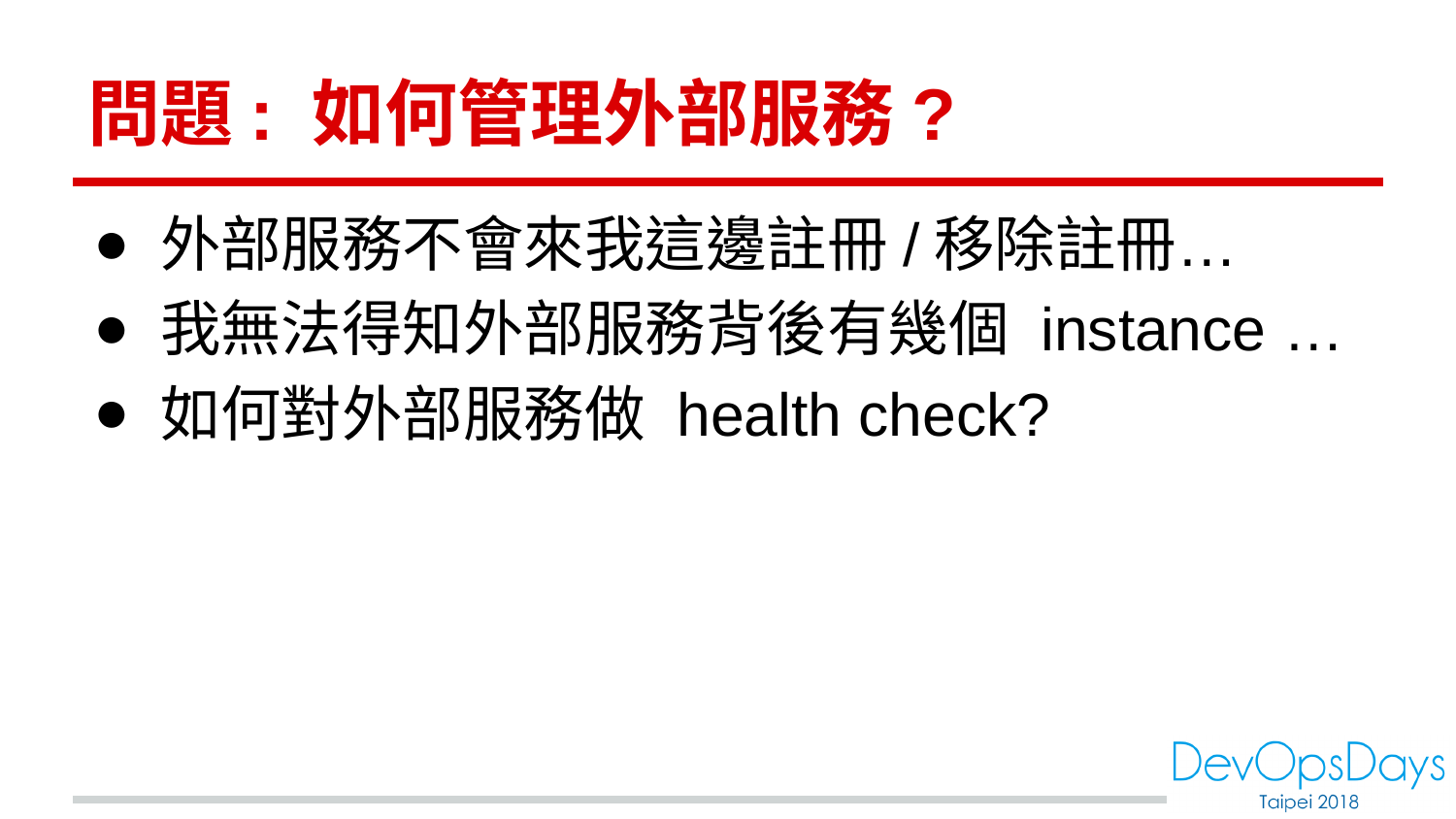

# 問題: 如何管理外部服務?
外部服務不會來我這邊註冊/移除註冊…
我無法得知外部服務背後有幾個 instance …
如何對外部服務做 health check?